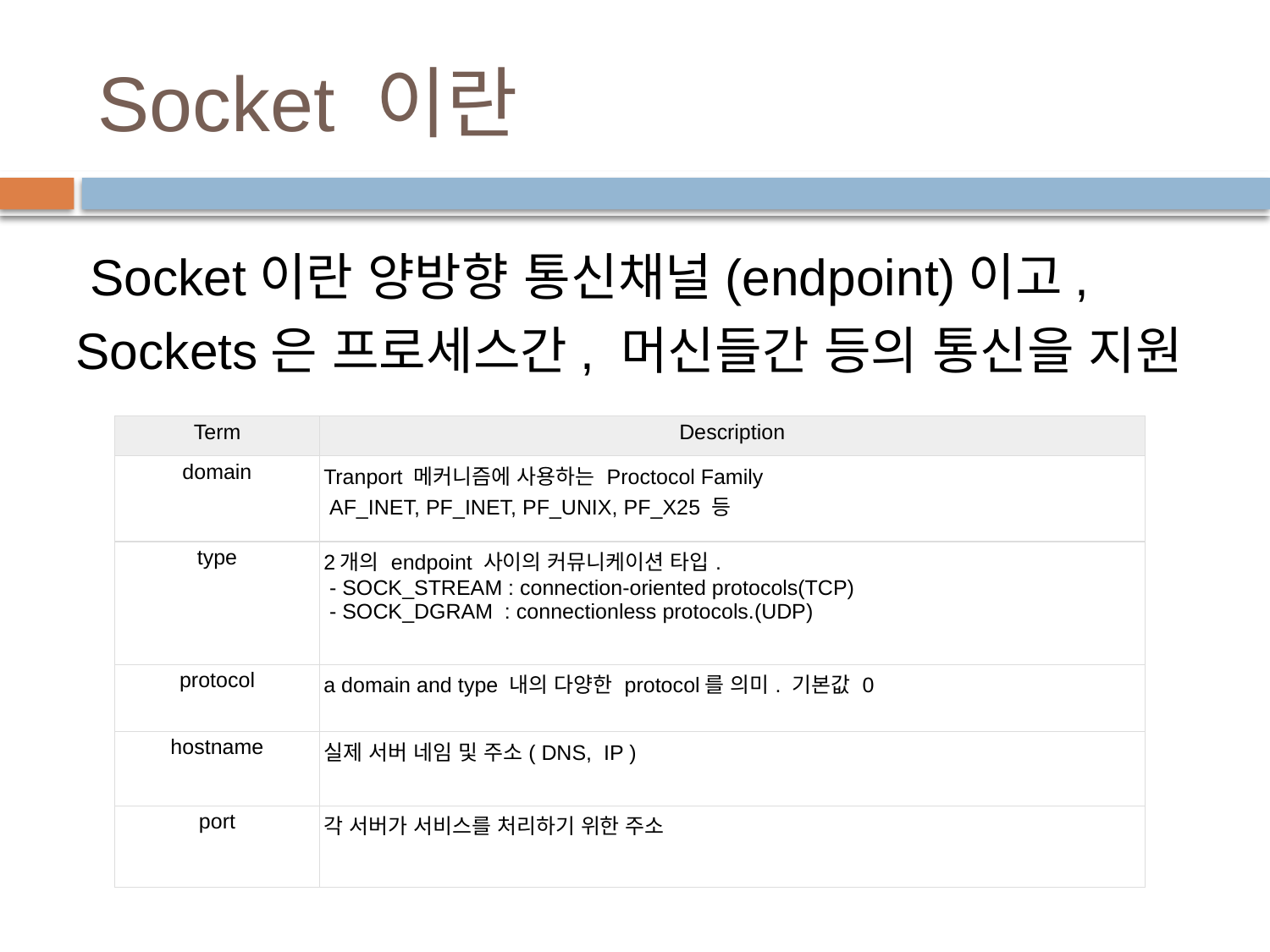

# Socket 이란
 Socket이란 양방향 통신채널(endpoint)이고,  Sockets은 프로세스간, 머신들간 등의 통신을 지원
| Term | Description |
| --- | --- |
| domain | Tranport 메커니즘에 사용하는 Proctocol Family AF\_INET, PF\_INET, PF\_UNIX, PF\_X25 등 |
| type | 2개의 endpoint 사이의 커뮤니케이션 타입. - SOCK\_STREAM : connection-oriented protocols(TCP) - SOCK\_DGRAM : connectionless protocols.(UDP) |
| protocol | a domain and type 내의 다양한 protocol를 의미. 기본값 0 |
| hostname | 실제 서버 네임 및 주소( DNS, IP ) |
| port | 각 서버가 서비스를 처리하기 위한 주소 |